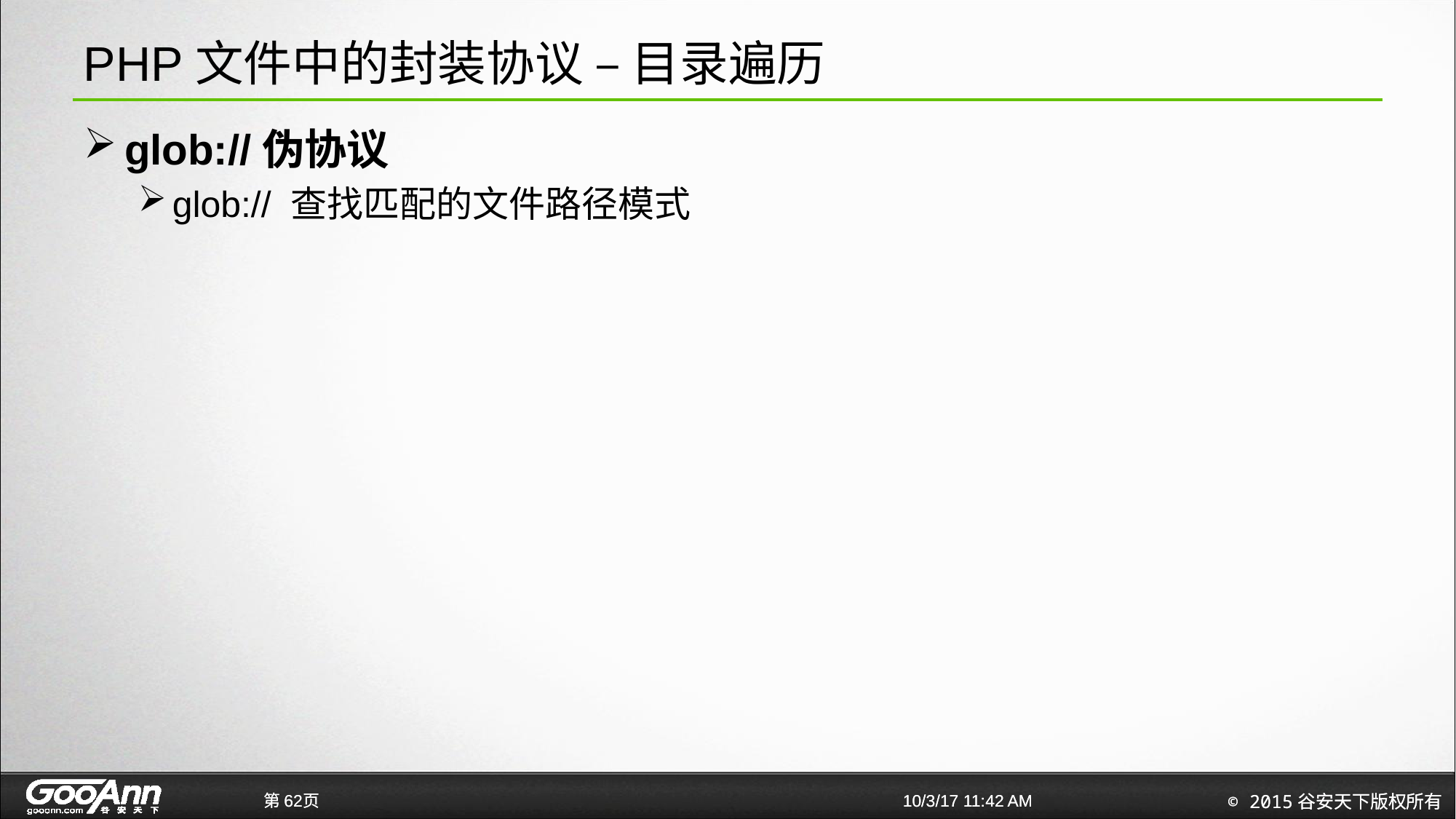

# PHP文件中的封装协议 – 目录遍历
glob://伪协议
glob:// 查找匹配的文件路径模式